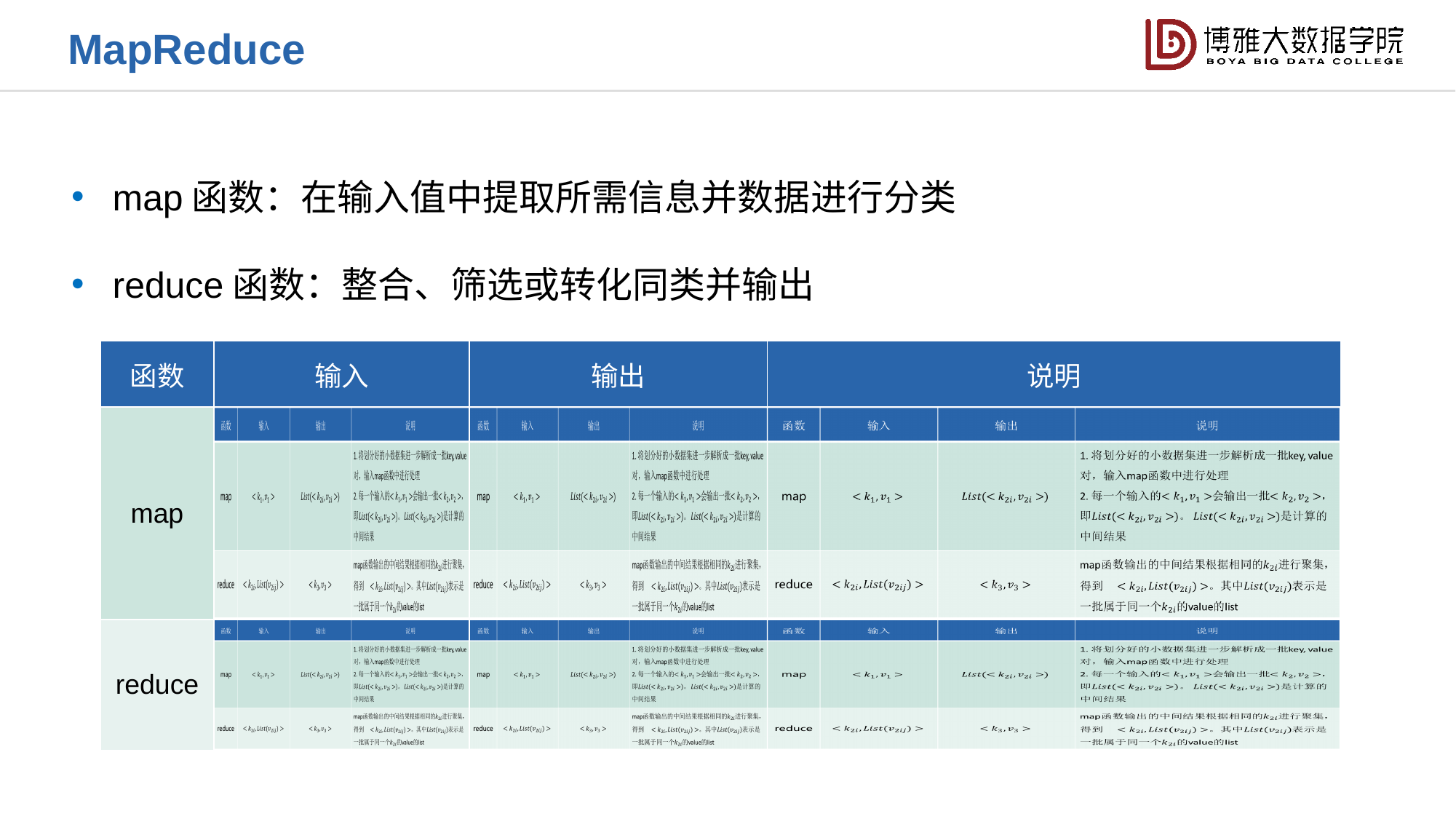

MapReduce
map函数：在输入值中提取所需信息并数据进行分类

reduce函数：整合、筛选或转化同类并输出

| 函数 | 输入 | 输出 | 说明 |
| --- | --- | --- | --- |
| map |  |  |  |
| reduce |  |  |  |